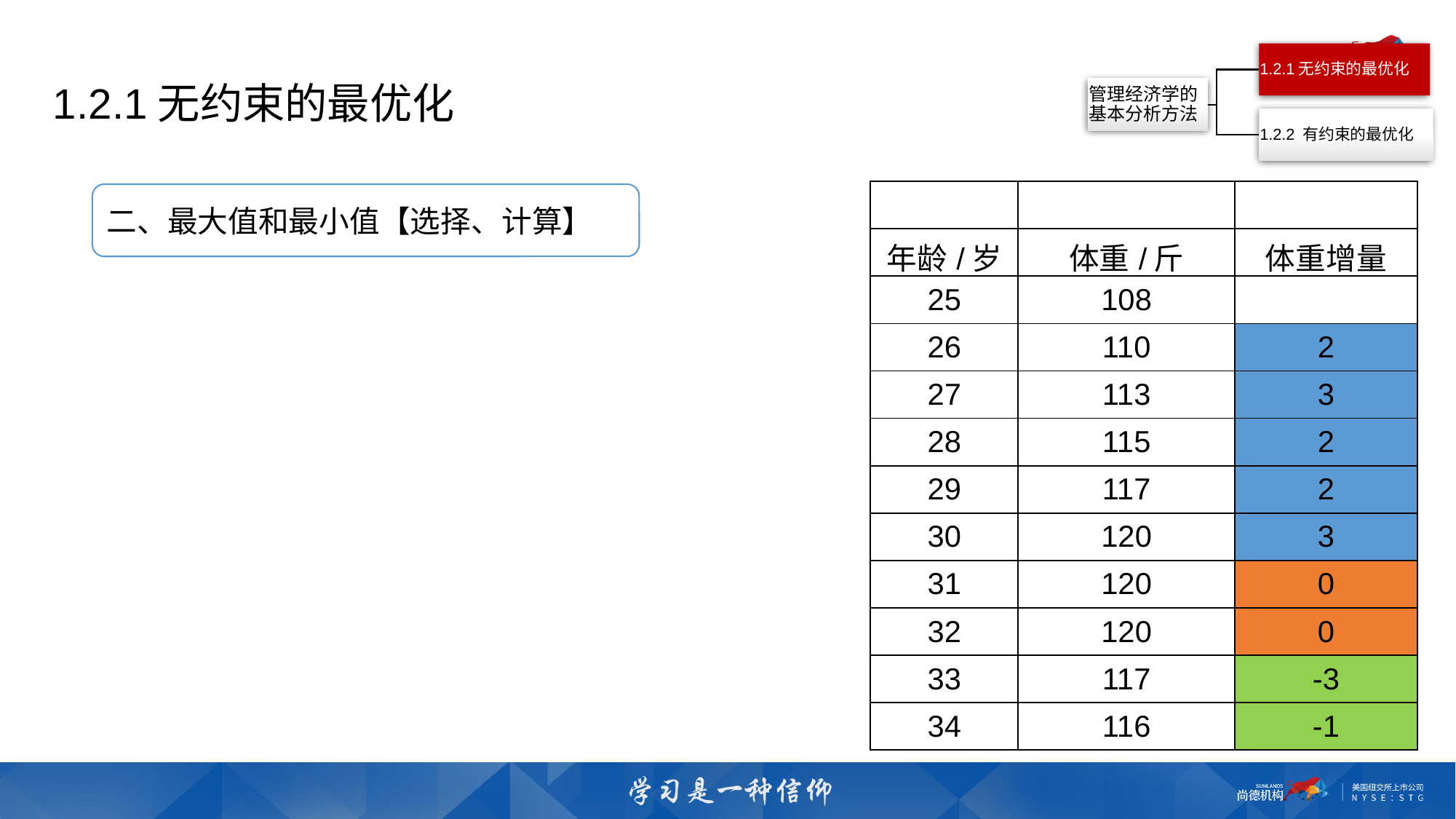

管理经济学的基本分析方法
1.2.1无约束的最优化
1.2.2 有约束的最优化
1.2.1无约束的最优化
|  | 总利润/万元 | 总利润增量 |
| --- | --- | --- |
| 年龄/岁 | 体重/斤 | 体重增量 |
| 25 | 108 |  |
| 26 | 110 | 2 |
| 27 | 113 | 3 |
| 28 | 115 | 2 |
| 29 | 117 | 2 |
| 30 | 120 | 3 |
| 31 | 120 | 0 |
| 32 | 120 | 0 |
| 33 | 117 | -3 |
| 34 | 116 | -1 |
二、最大值和最小值【选择、计算】